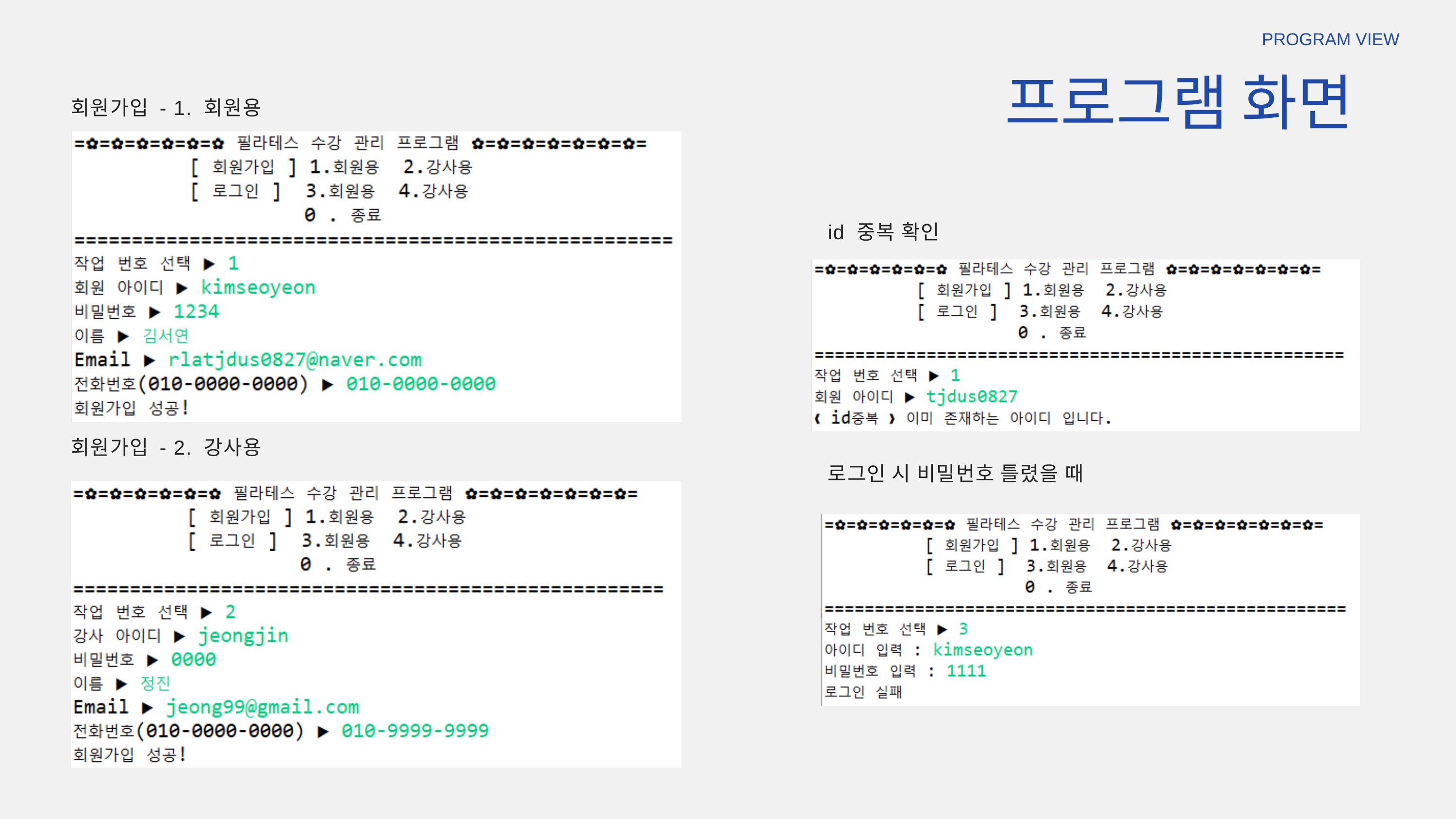

PROGRAM VIEW
프로그램 화면
회원가입 - 1. 회원용

id 중복 확인

회원가입 - 2. 강사용
로그인 시 비밀번호 틀렸을 때